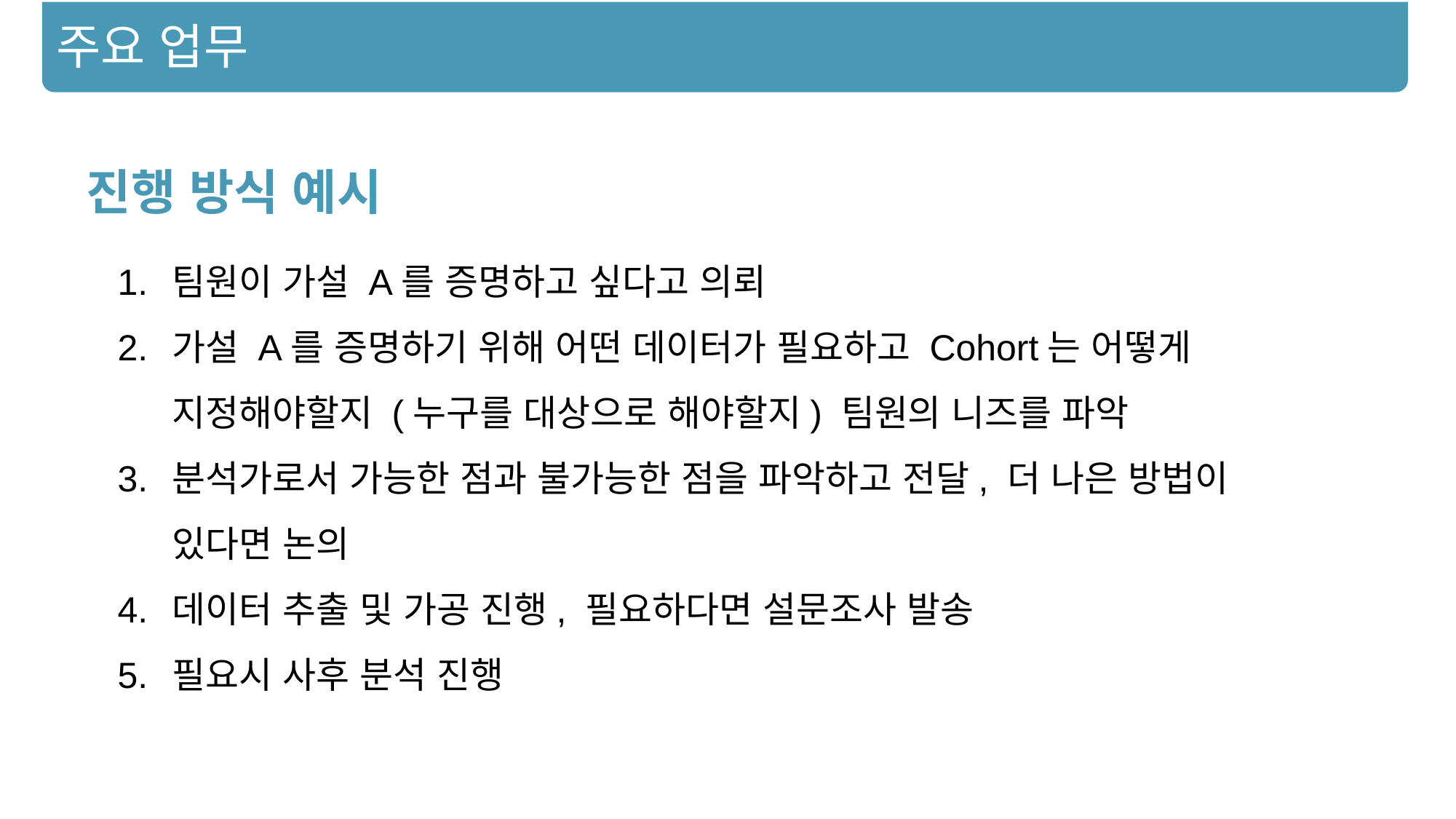

주요 업무
진행 방식 예시
팀원이 가설 A를 증명하고 싶다고 의뢰
가설 A를 증명하기 위해 어떤 데이터가 필요하고 Cohort는 어떻게 지정해야할지 (누구를 대상으로 해야할지) 팀원의 니즈를 파악
분석가로서 가능한 점과 불가능한 점을 파악하고 전달, 더 나은 방법이 있다면 논의
데이터 추출 및 가공 진행, 필요하다면 설문조사 발송
필요시 사후 분석 진행